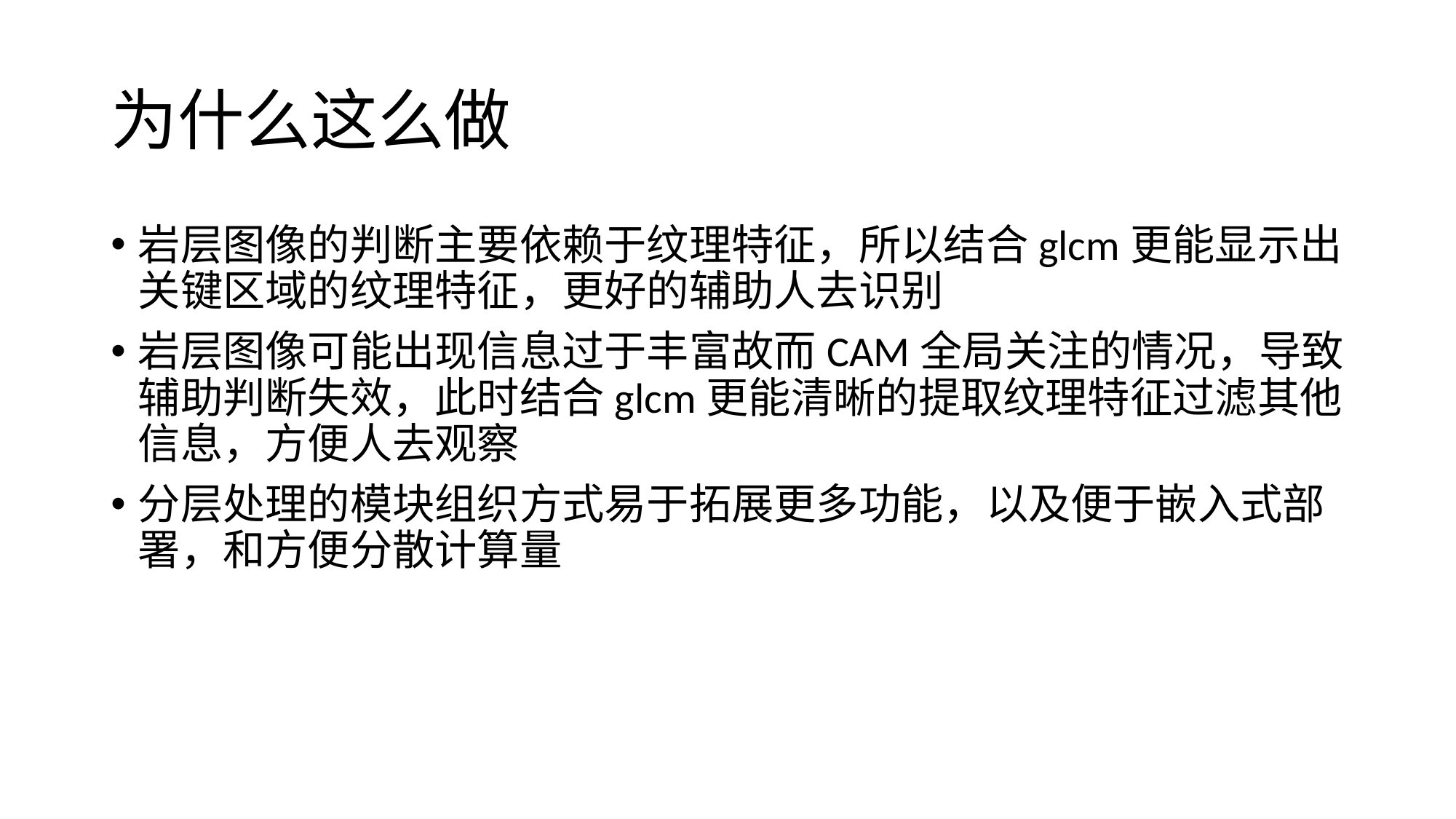

# 为什么这么做
岩层图像的判断主要依赖于纹理特征，所以结合glcm更能显示出关键区域的纹理特征，更好的辅助人去识别
岩层图像可能出现信息过于丰富故而CAM全局关注的情况，导致辅助判断失效，此时结合glcm更能清晰的提取纹理特征过滤其他信息，方便人去观察
分层处理的模块组织方式易于拓展更多功能，以及便于嵌入式部署，和方便分散计算量